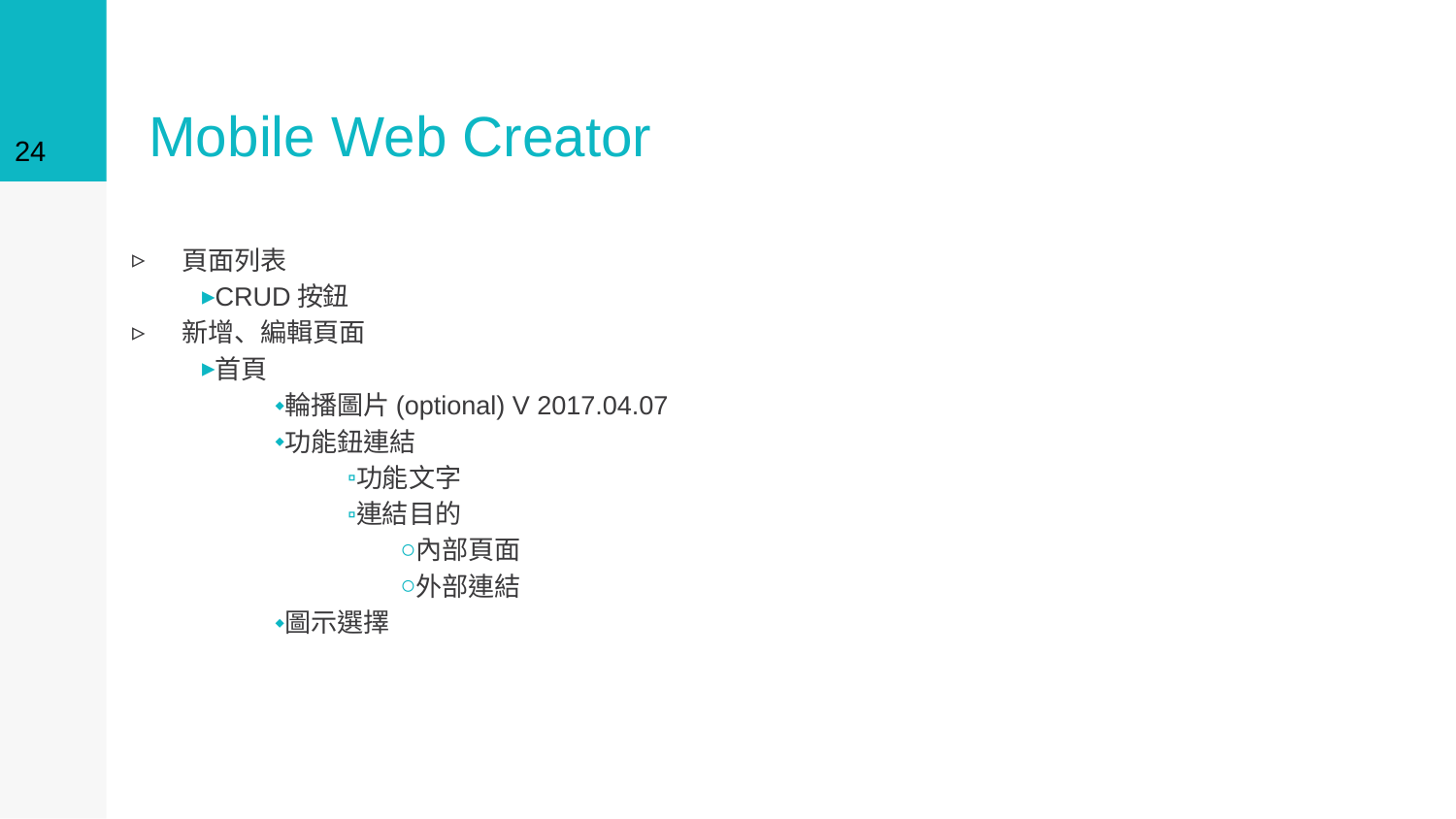

24
# Mobile Web Creator
頁面列表
CRUD按鈕
新增、編輯頁面
首頁
輪播圖片(optional) V 2017.04.07
功能鈕連結
功能文字
連結目的
內部頁面
外部連結
圖示選擇